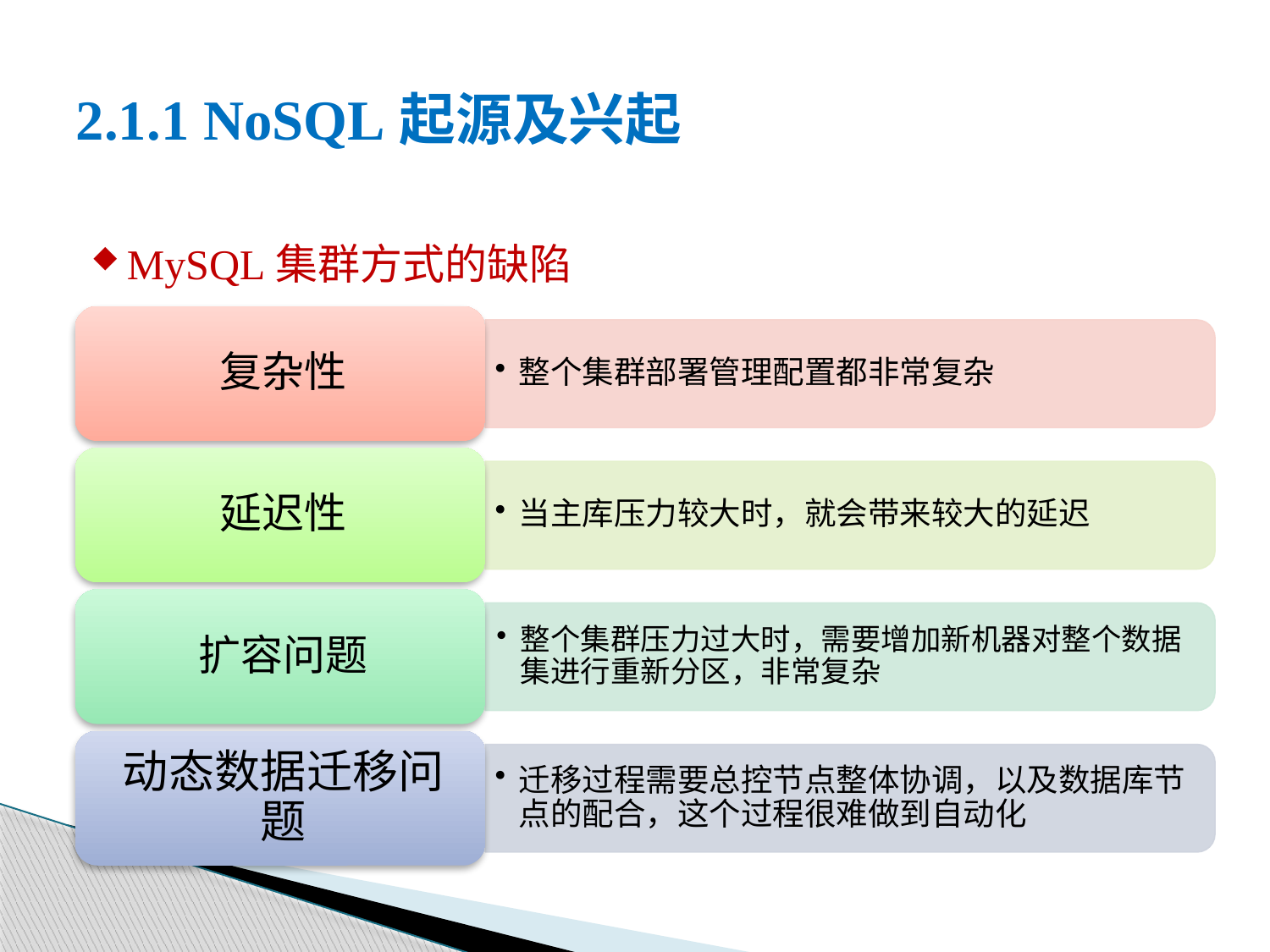

# 2.1.1 NoSQL起源及兴起
MySQL集群方式的缺陷

整个集群部署管理配置都非常复杂
复杂性
当主库压力较大时，就会带来较大的延迟
延迟性
整个集群压力过大时，需要增加新机器对整个数据集进行重新分区，非常复杂
扩容问题
迁移过程需要总控节点整体协调，以及数据库节点的配合，这个过程很难做到自动化
动态数据迁移问题